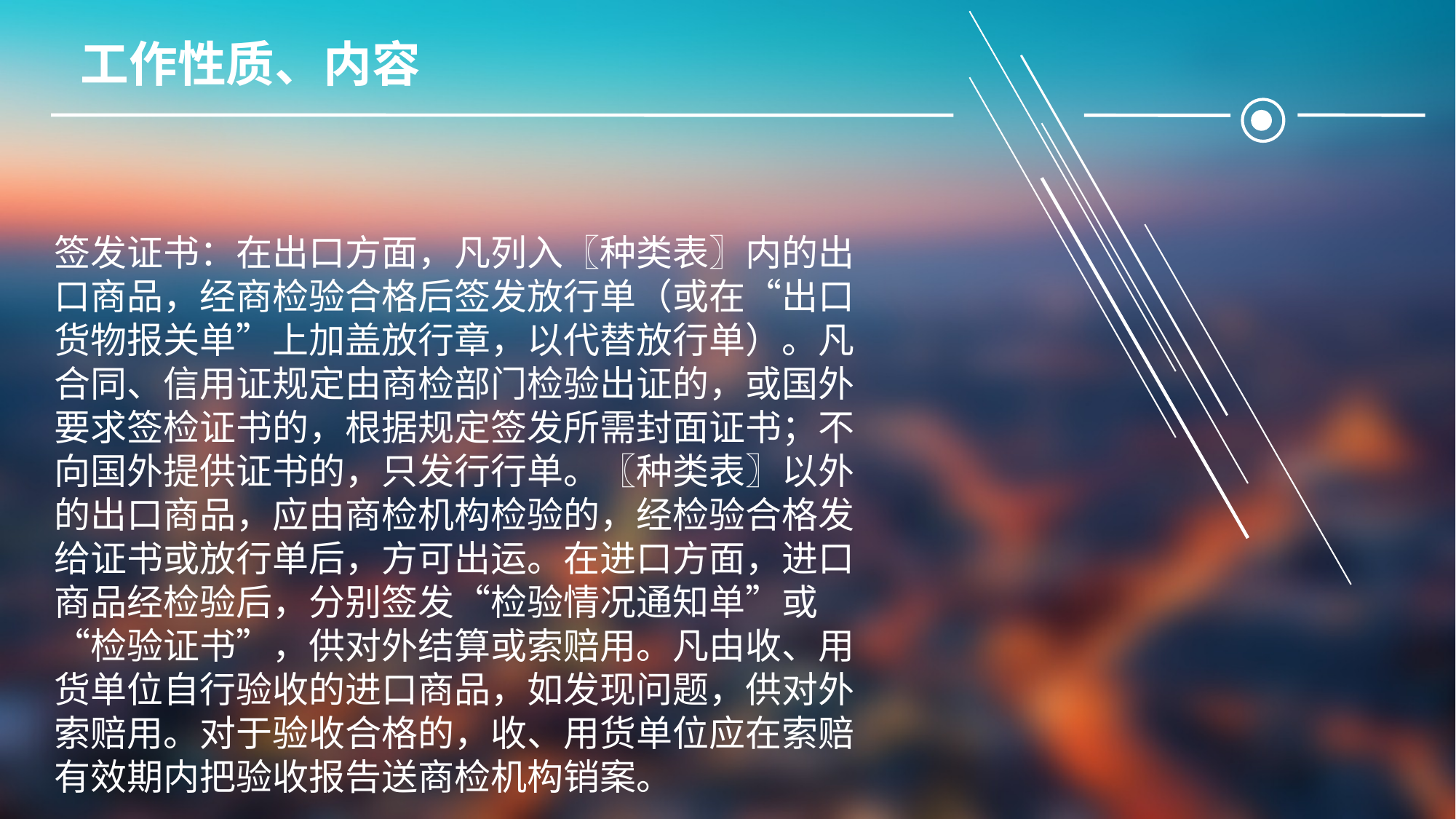

工作性质、内容

签发证书：在出口方面，凡列入〖种类表〗内的出口商品，经商检验合格后签发放行单（或在“出口货物报关单”上加盖放行章，以代替放行单）。凡合同、信用证规定由商检部门检验出证的，或国外要求签检证书的，根据规定签发所需封面证书；不向国外提供证书的，只发行行单。〖种类表〗以外的出口商品，应由商检机构检验的，经检验合格发给证书或放行单后，方可出运。在进口方面，进口商品经检验后，分别签发“检验情况通知单”或“检验证书”，供对外结算或索赔用。凡由收、用货单位自行验收的进口商品，如发现问题，供对外索赔用。对于验收合格的，收、用货单位应在索赔有效期内把验收报告送商检机构销案。